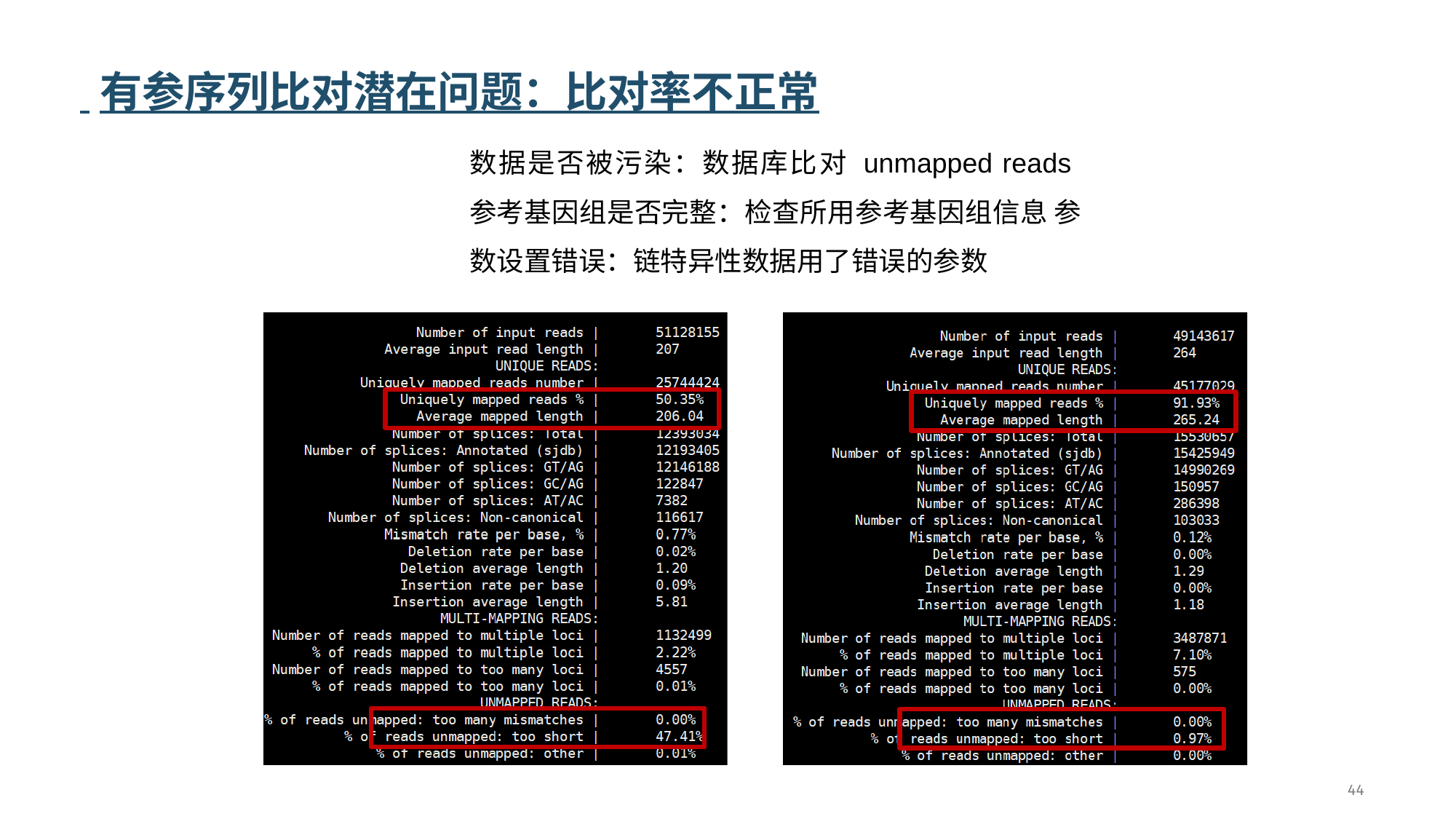

# 有参序列比对潜在问题：比对率不正常
数据是否被污染：数据库比对 unmapped reads  参考基因组是否完整：检查所用参考基因组信息 参数设置错误：链特异性数据用了错误的参数

44